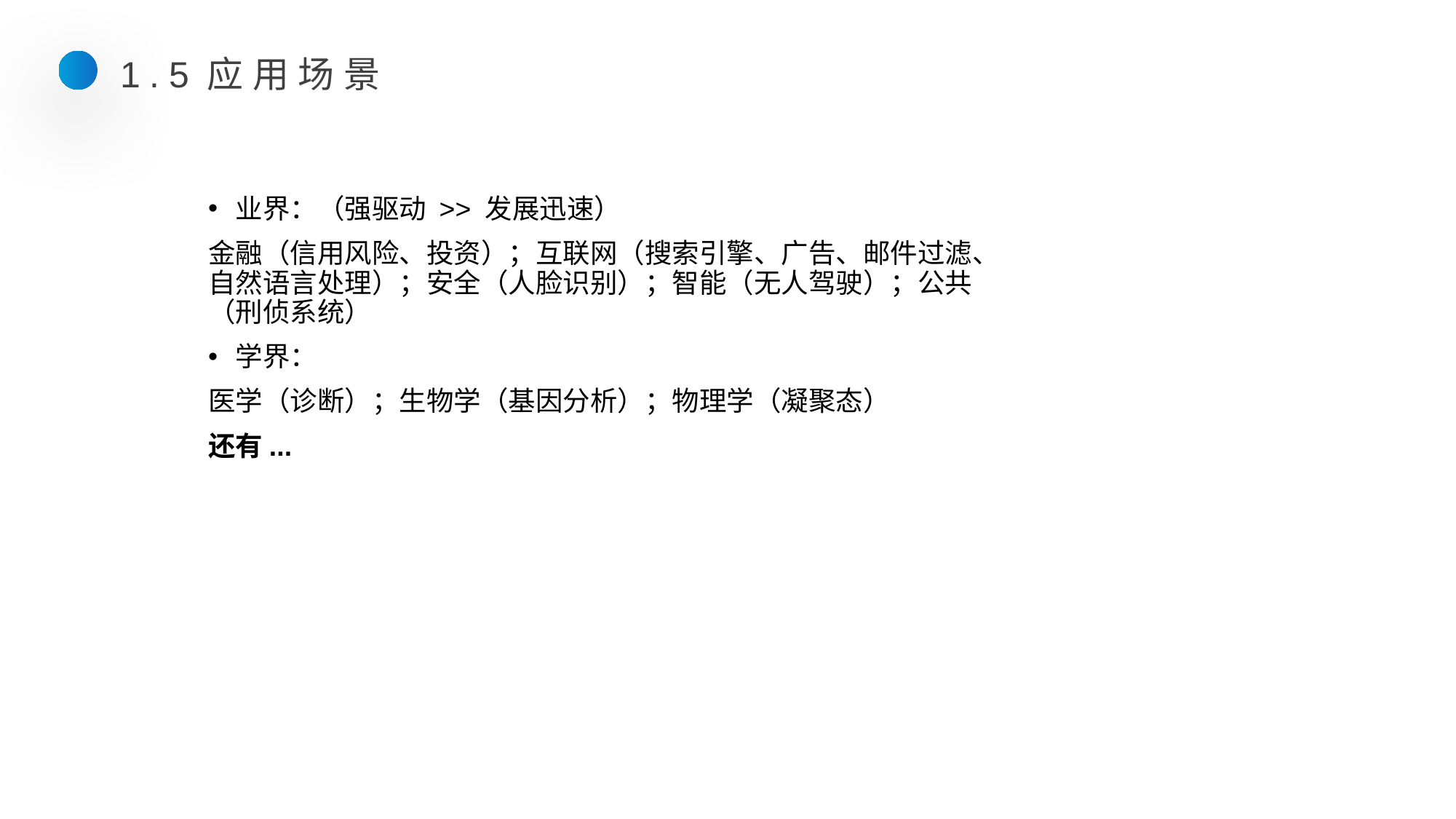

1.5应用场景

业界：（强驱动 >> 发展迅速）
金融（信用风险、投资）；互联网（搜索引擎、广告、邮件过滤、自然语言处理）；安全（人脸识别）；智能（无人驾驶）；公共（刑侦系统）
学界：
医学（诊断）；生物学（基因分析）；物理学（凝聚态）
还有...